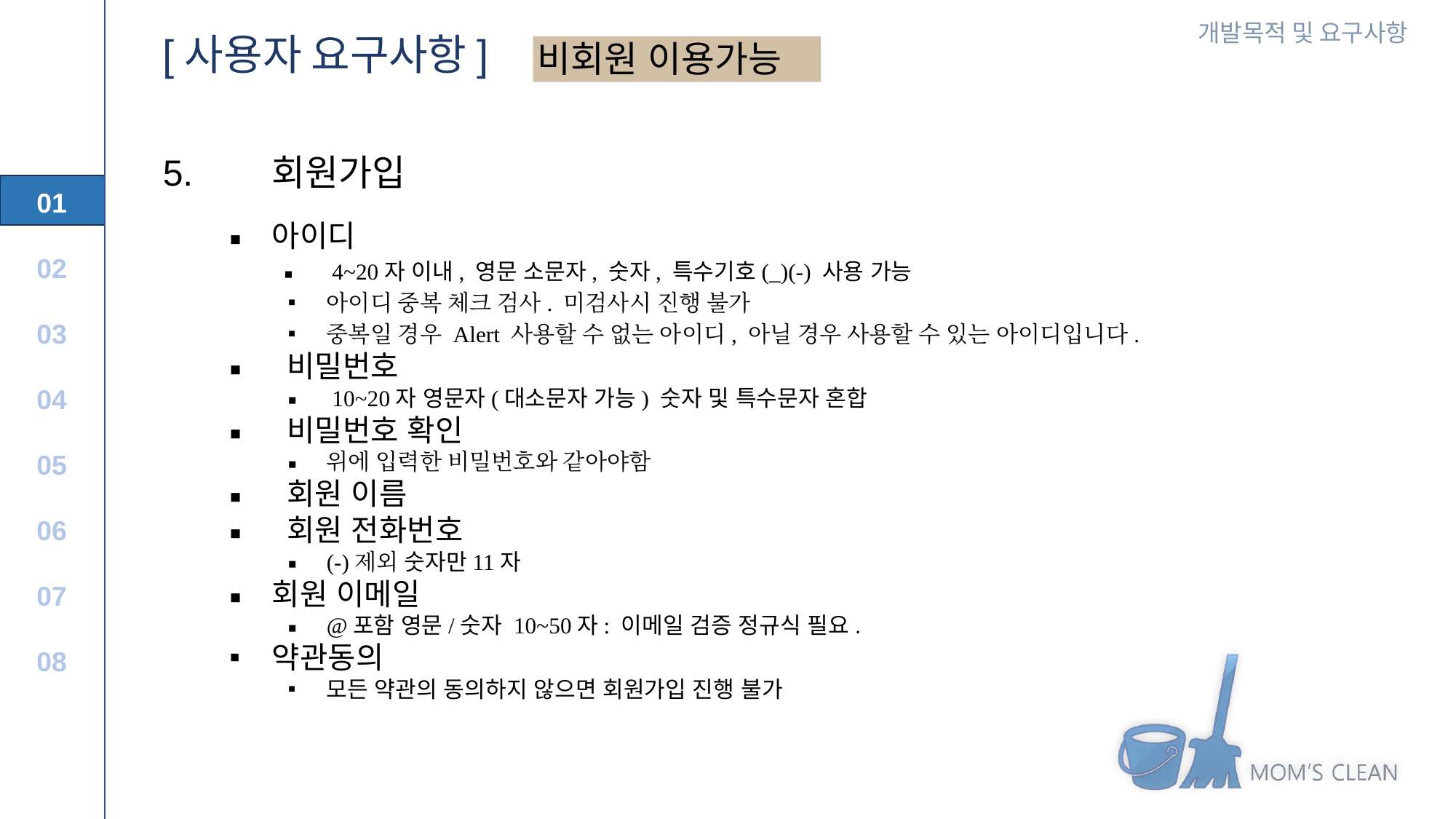

[사용자 요구사항]

비회원 이용가능

5. 	회원가입
아이디
 4~20자 이내, 영문 소문자, 숫자, 특수기호(_)(-) 사용 가능
아이디 중복 체크 검사. 미검사시 진행 불가
중복일 경우 Alert 사용할 수 없는 아이디, 아닐 경우 사용할 수 있는 아이디입니다.
 비밀번호
 10~20자 영문자(대소문자 가능) 숫자 및 특수문자 혼합
 비밀번호 확인
위에 입력한 비밀번호와 같아야함
 회원 이름
 회원 전화번호
(-)제외 숫자만11자
회원 이메일
@포함 영문/숫자 10~50자: 이메일 검증 정규식 필요.
약관동의
모든 약관의 동의하지 않으면 회원가입 진행 불가